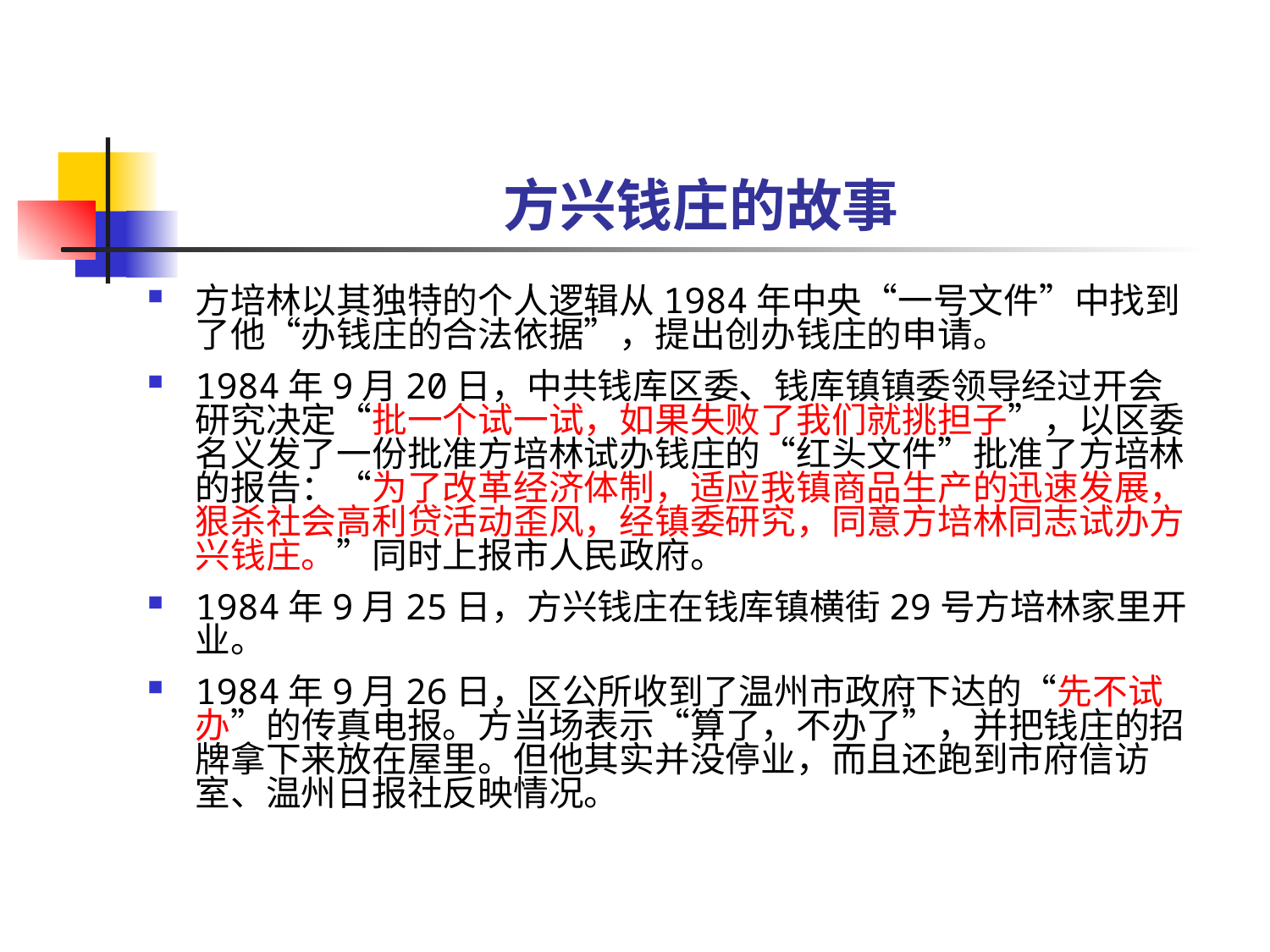

# 方兴钱庄的故事
方培林以其独特的个人逻辑从1984年中央“一号文件”中找到了他“办钱庄的合法依据”，提出创办钱庄的申请。
1984年9月20日，中共钱库区委、钱库镇镇委领导经过开会研究决定“批一个试一试，如果失败了我们就挑担子”，以区委名义发了一份批准方培林试办钱庄的“红头文件”批准了方培林的报告：“为了改革经济体制，适应我镇商品生产的迅速发展，狠杀社会高利贷活动歪风，经镇委研究，同意方培林同志试办方兴钱庄。”同时上报市人民政府。
1984年9月25日，方兴钱庄在钱库镇横街29号方培林家里开业。
1984年9月26日，区公所收到了温州市政府下达的“先不试办”的传真电报。方当场表示“算了，不办了”，并把钱庄的招牌拿下来放在屋里。但他其实并没停业，而且还跑到市府信访室、温州日报社反映情况。